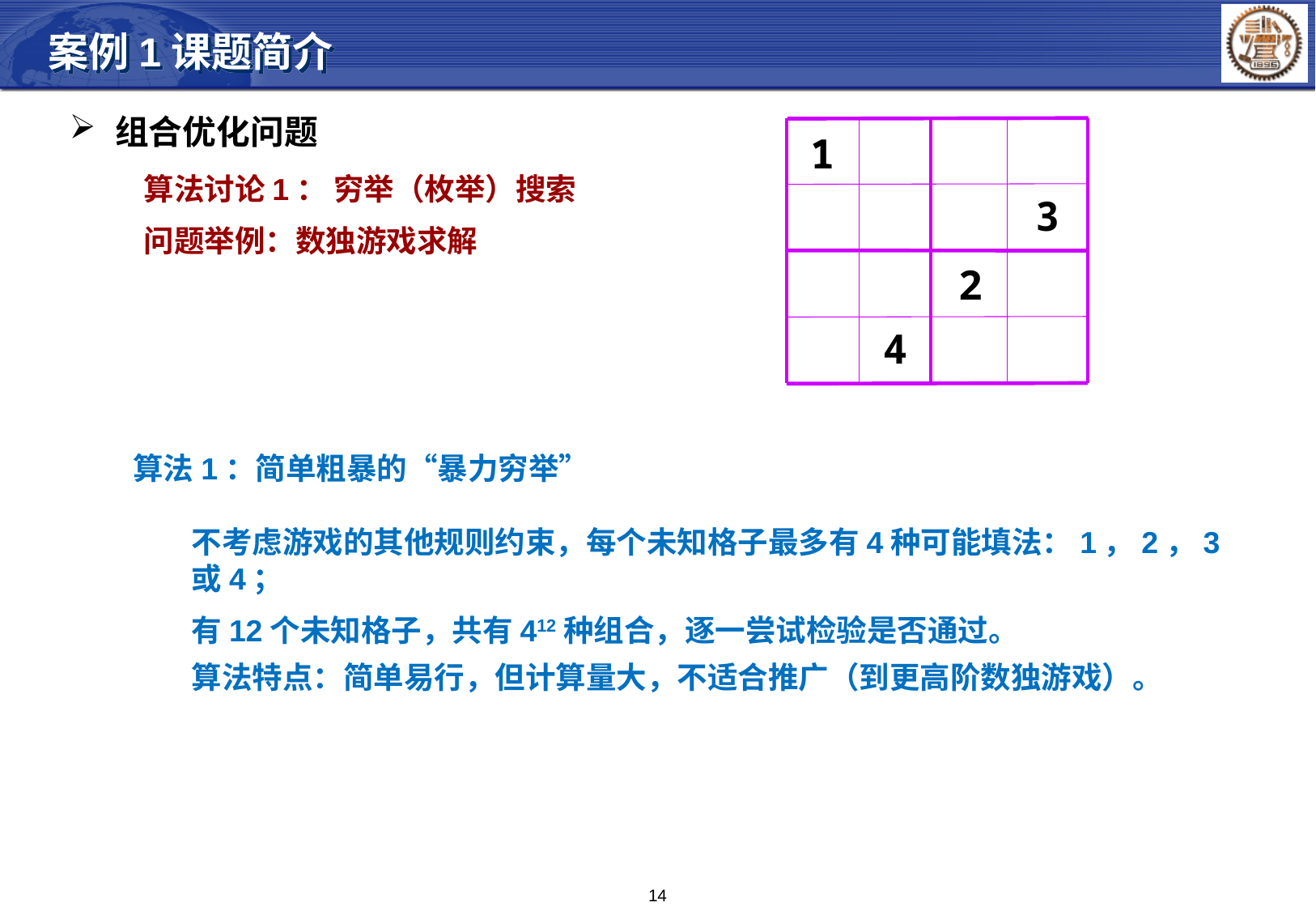

案例1课题简介
组合优化问题
1
算法讨论1： 穷举（枚举）搜索
问题举例：数独游戏求解
3
2
4
算法1：简单粗暴的“暴力穷举”
不考虑游戏的其他规则约束，每个未知格子最多有4种可能填法：1，2，3或4；
有12个未知格子，共有412种组合，逐一尝试检验是否通过。
算法特点：简单易行，但计算量大，不适合推广（到更高阶数独游戏）。
14